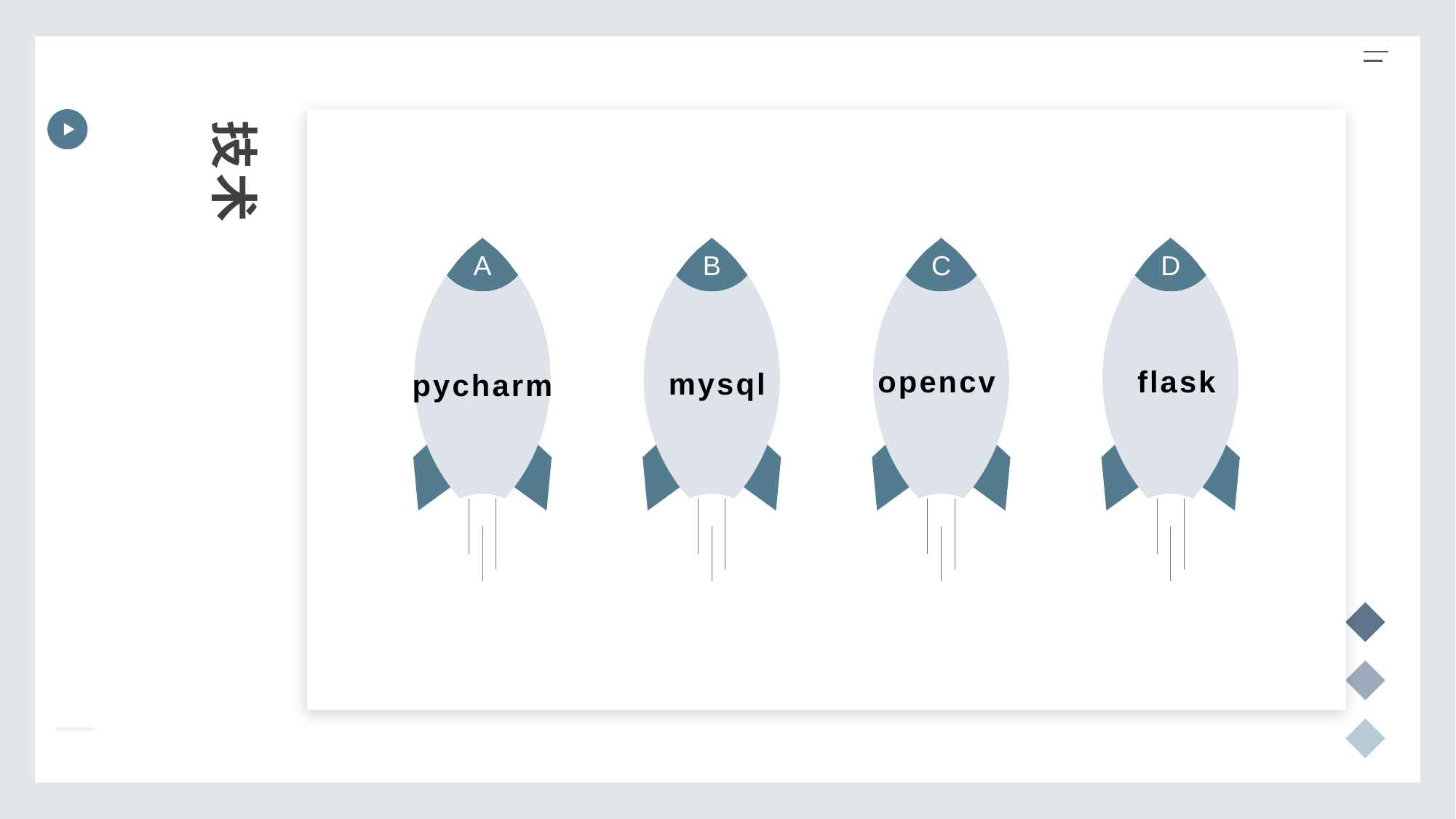

技术
A
B
C
D

opencv
flask
mysql
pycharm